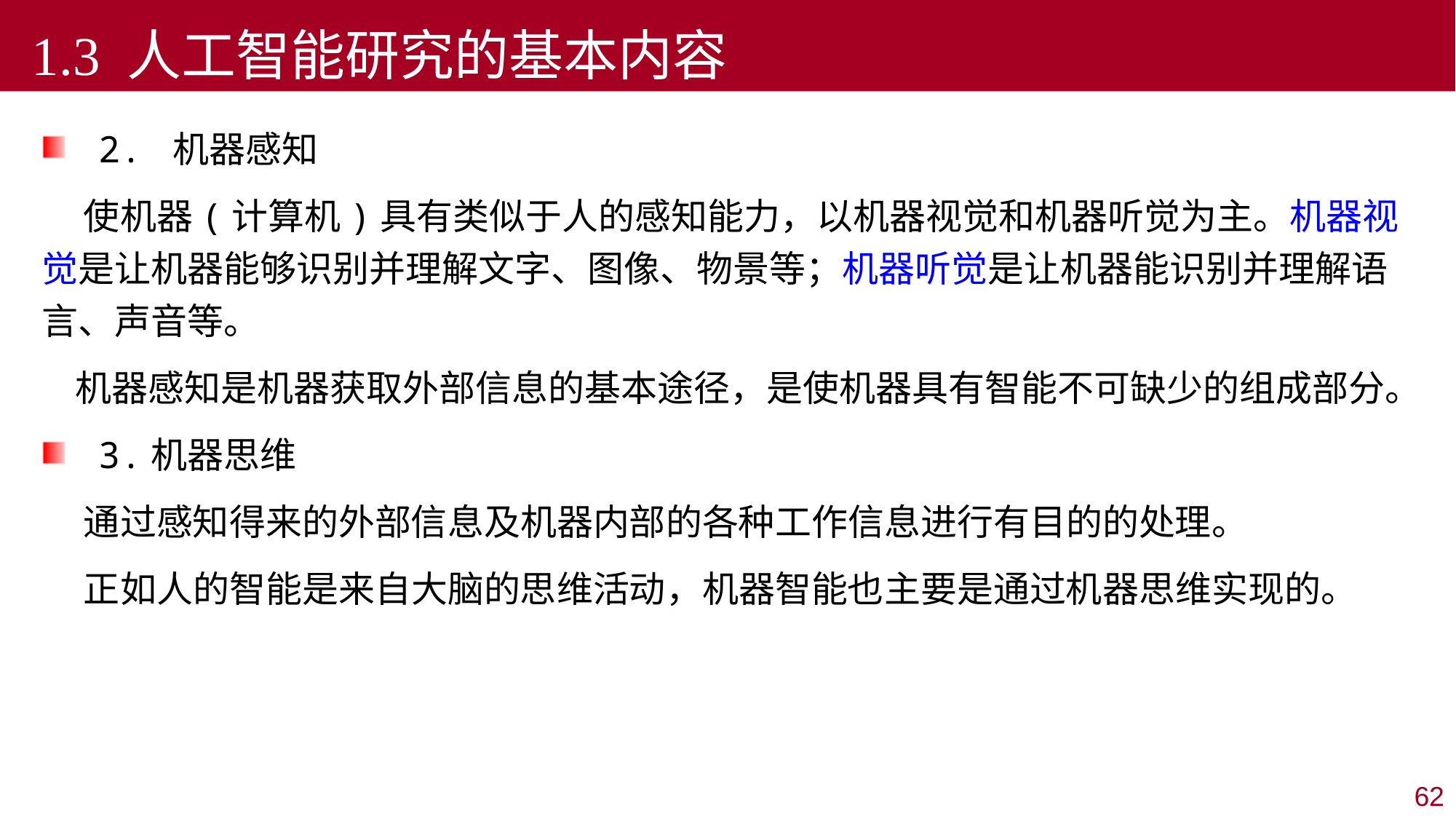

1.3 人工智能研究的基本内容

2. 机器感知
    使机器(计算机)具有类似于人的感知能力，以机器视觉和机器听觉为主。机器视觉是让机器能够识别并理解文字、图像、物景等；机器听觉是让机器能识别并理解语言、声音等。
   机器感知是机器获取外部信息的基本途径，是使机器具有智能不可缺少的组成部分。
3.机器思维
    通过感知得来的外部信息及机器内部的各种工作信息进行有目的的处理。
    正如人的智能是来自大脑的思维活动，机器智能也主要是通过机器思维实现的。
62